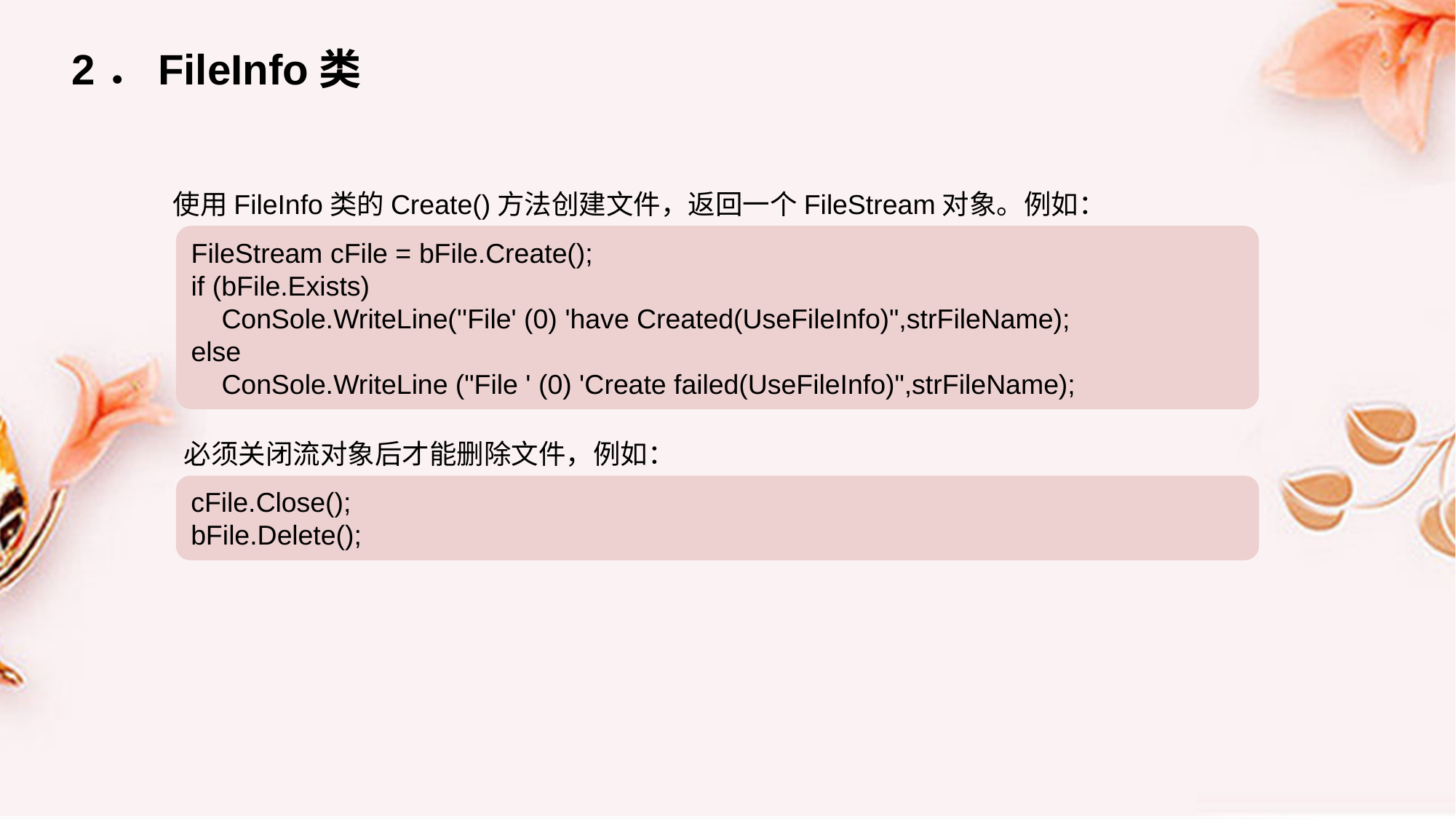

2．FileInfo类
使用FileInfo类的Create()方法创建文件，返回一个FileStream对象。例如：
FileStream cFile = bFile.Create();
if (bFile.Exists)
    ConSole.WriteLine(''File' (0) 'have Created(UseFileInfo)",strFileName);
else
    ConSole.WriteLine ("File ' (0) 'Create failed(UseFileInfo)",strFileName);
必须关闭流对象后才能删除文件，例如：
cFile.Close();
bFile.Delete();